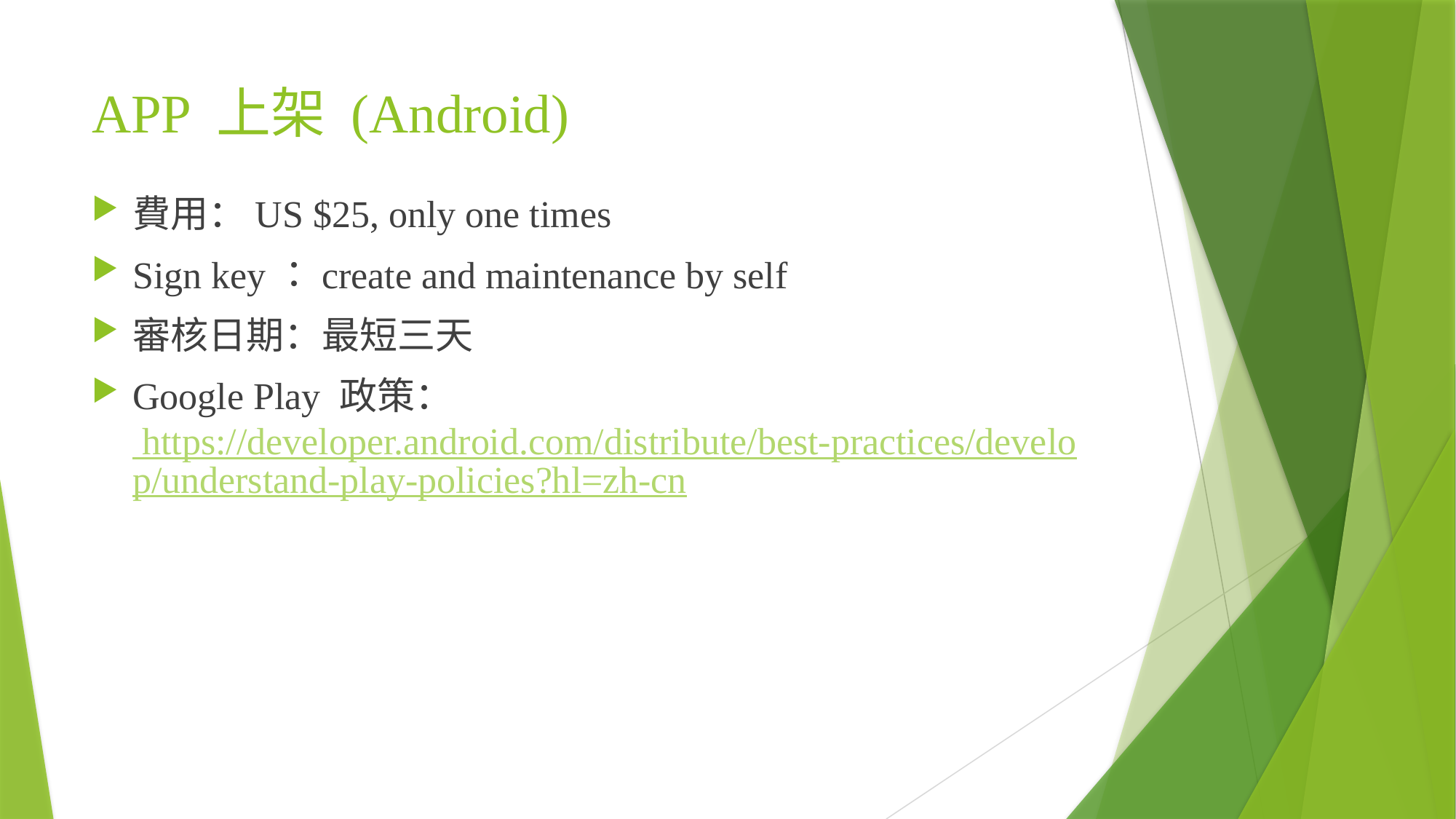

# APP 上架 (Android)
費用：US $25, only one times
Sign key：create and maintenance by self
審核日期：最短三天
Google Play 政策： https://developer.android.com/distribute/best-practices/develop/understand-play-policies?hl=zh-cn